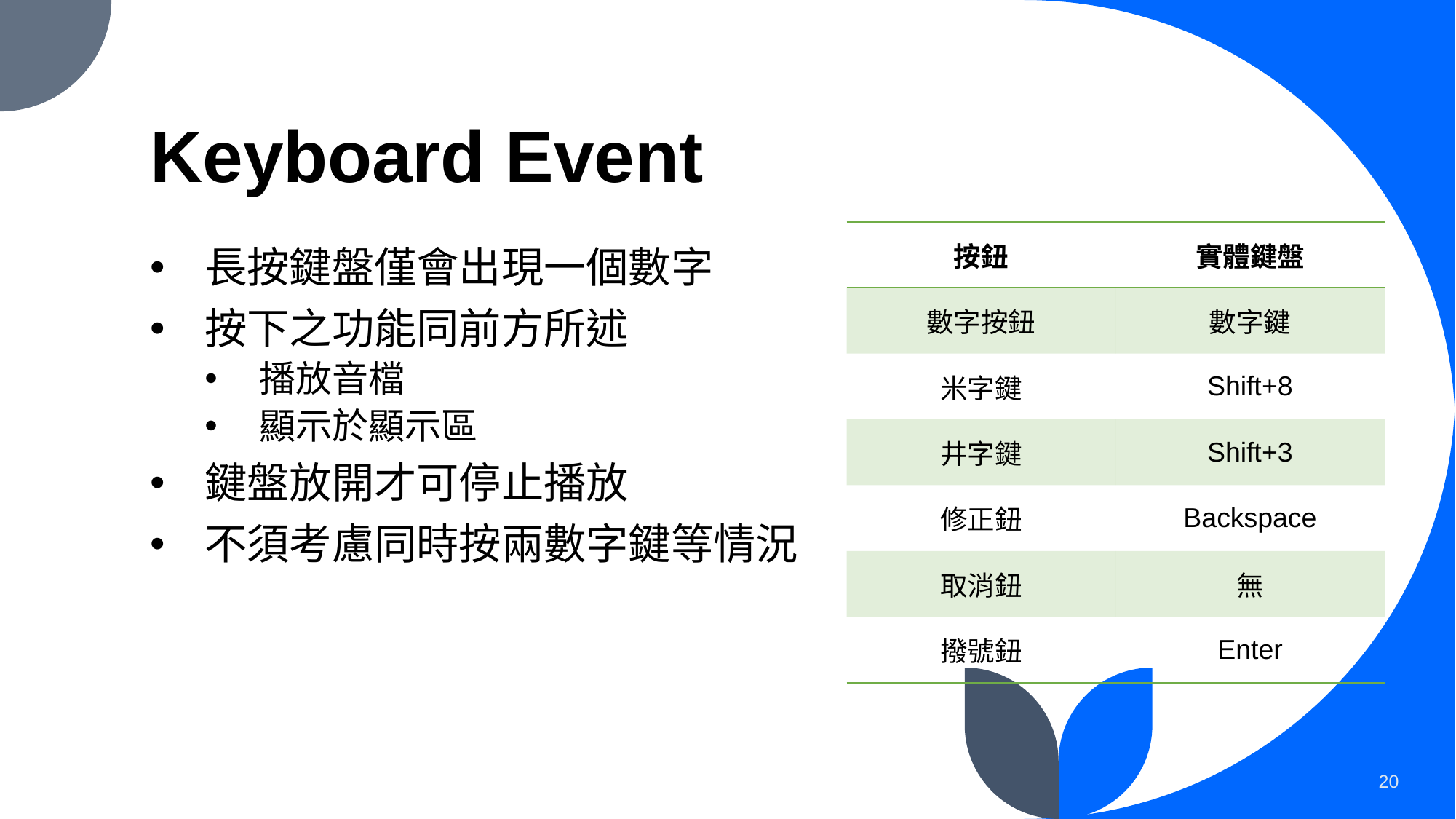

# Keyboard Event
| 按鈕 | 實體鍵盤 |
| --- | --- |
| 數字按鈕 | 數字鍵 |
| 米字鍵 | Shift+8 |
| 井字鍵 | Shift+3 |
| 修正鈕 | Backspace |
| 取消鈕 | 無 |
| 撥號鈕 | Enter |
長按鍵盤僅會出現一個數字
按下之功能同前方所述
播放音檔
顯示於顯示區
鍵盤放開才可停止播放
不須考慮同時按兩數字鍵等情況

20